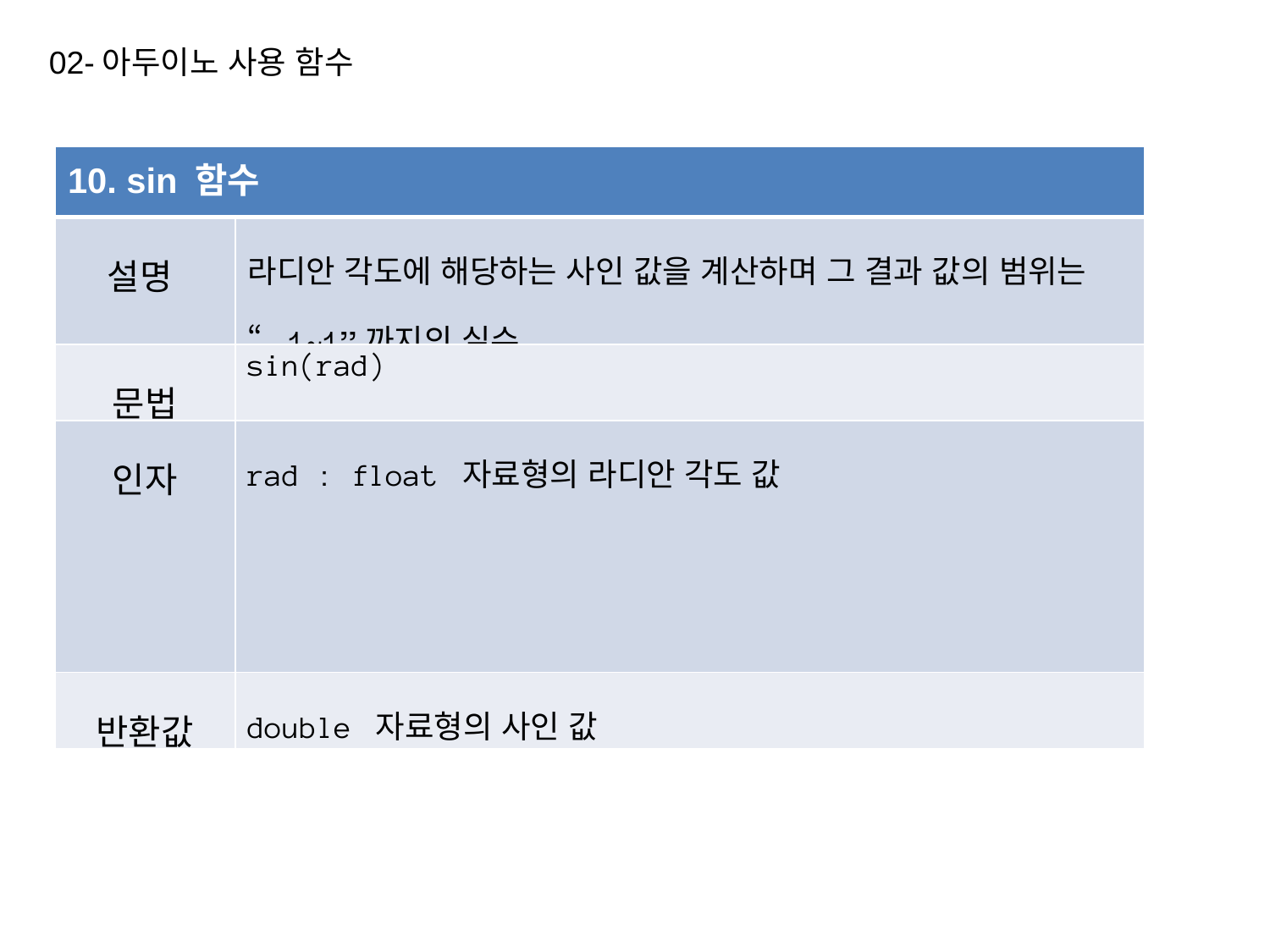

02-아두이노 사용 함수
| 10. sin 함수 |  |
| --- | --- |
| 설명 | 라디안 각도에 해당하는 사인 값을 계산하며 그 결과 값의 범위는 “-1~1”까지의 실수. |
| 문법 | sin(rad) |
| 인자 | rad : float 자료형의 라디안 각도 값 |
| 반환값 | double 자료형의 사인 값 |